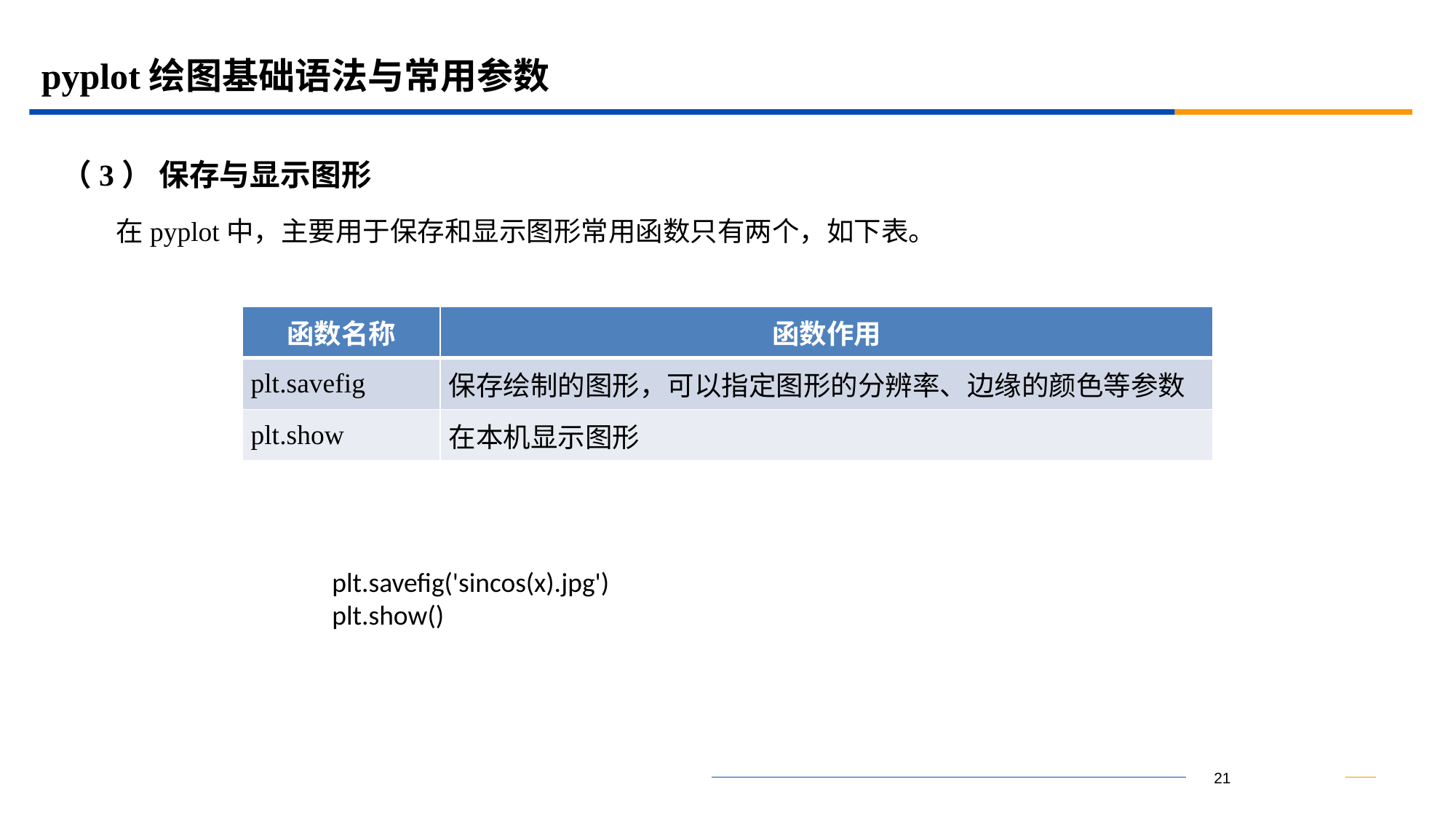

# pyplot绘图基础语法与常用参数
（3） 保存与显示图形
在pyplot中，主要用于保存和显示图形常用函数只有两个，如下表。

| 函数名称 | 函数作用 |
| --- | --- |
| plt.savefig | 保存绘制的图形，可以指定图形的分辨率、边缘的颜色等参数 |
| plt.show | 在本机显示图形 |
plt.savefig('sincos(x).jpg')
plt.show()